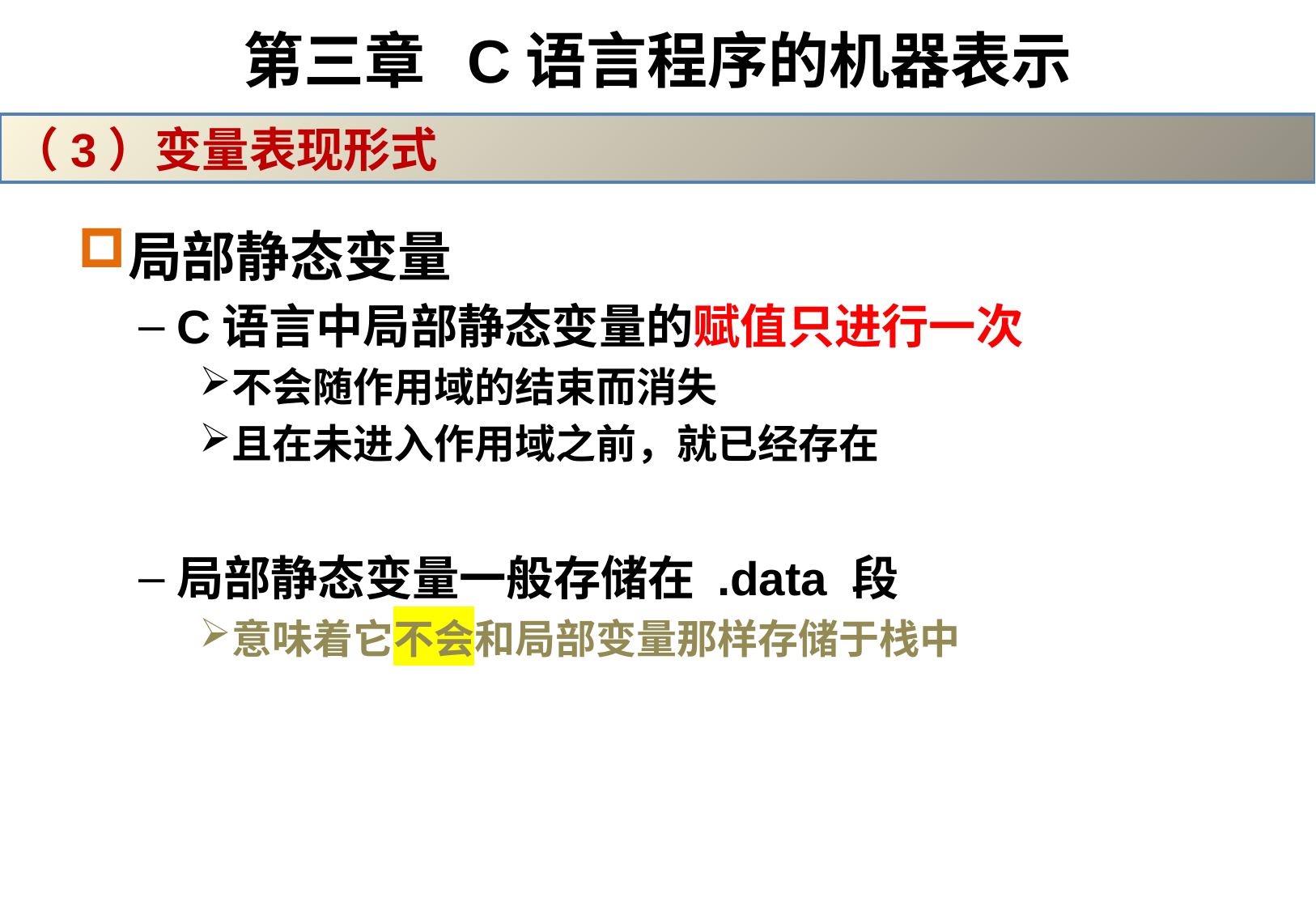

# 第三章  C语言程序的机器表示
（3）变量表现形式
局部静态变量
C语言中局部静态变量的赋值只进行一次
不会随作用域的结束而消失
且在未进入作用域之前，就已经存在

局部静态变量一般存储在 .data 段
意味着它不会和局部变量那样存储于栈中